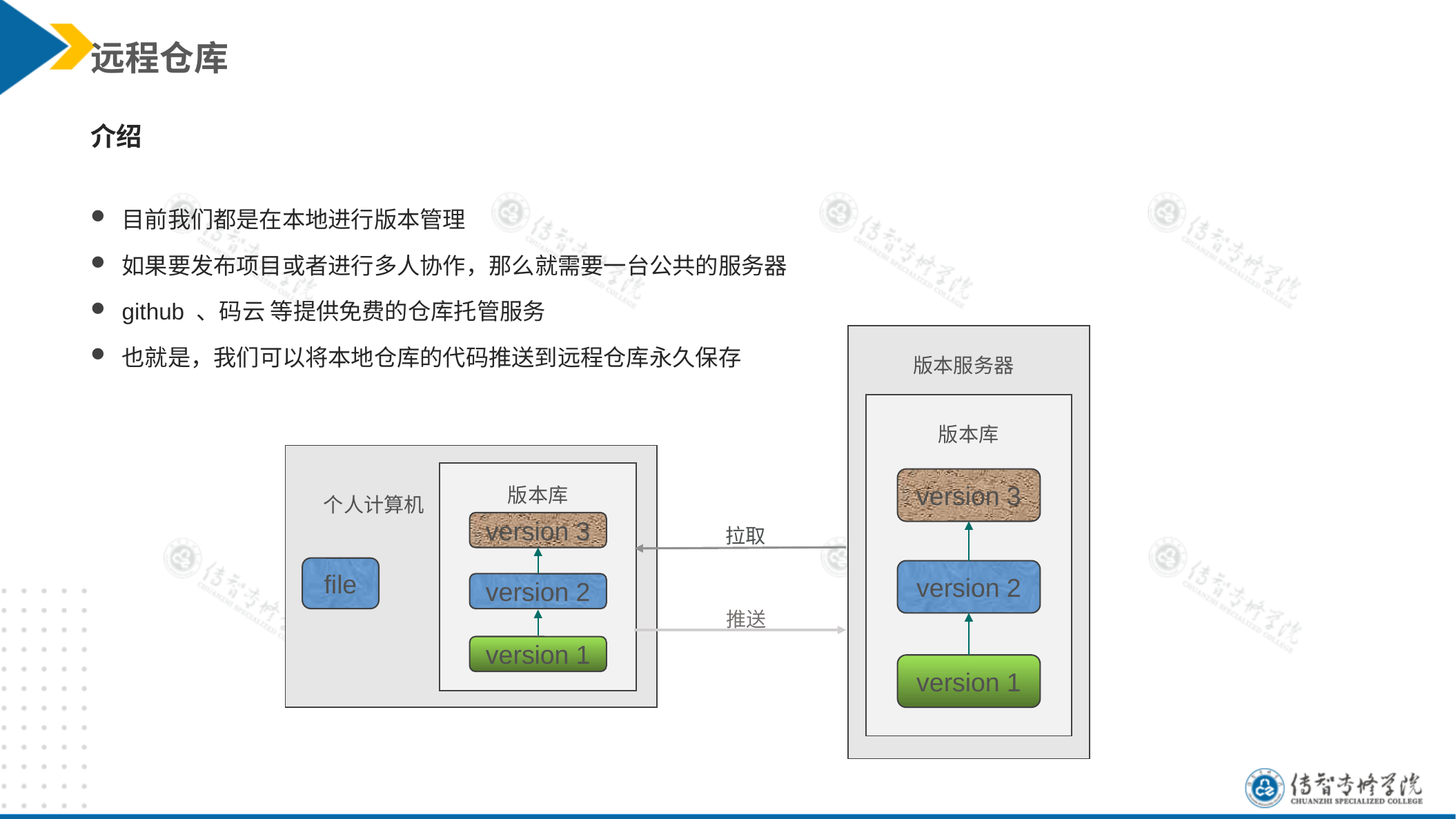

远程仓库

介绍
目前我们都是在本地进行版本管理
如果要发布项目或者进行多人协作，那么就需要一台公共的服务器
github 、码云 等提供免费的仓库托管服务
也就是，我们可以将本地仓库的代码推送到远程仓库永久保存

版本服务器

版本库

个人计算机
file

版本库
version 3
version 3
拉取
version 2
version 2
推送
version 1
version 1